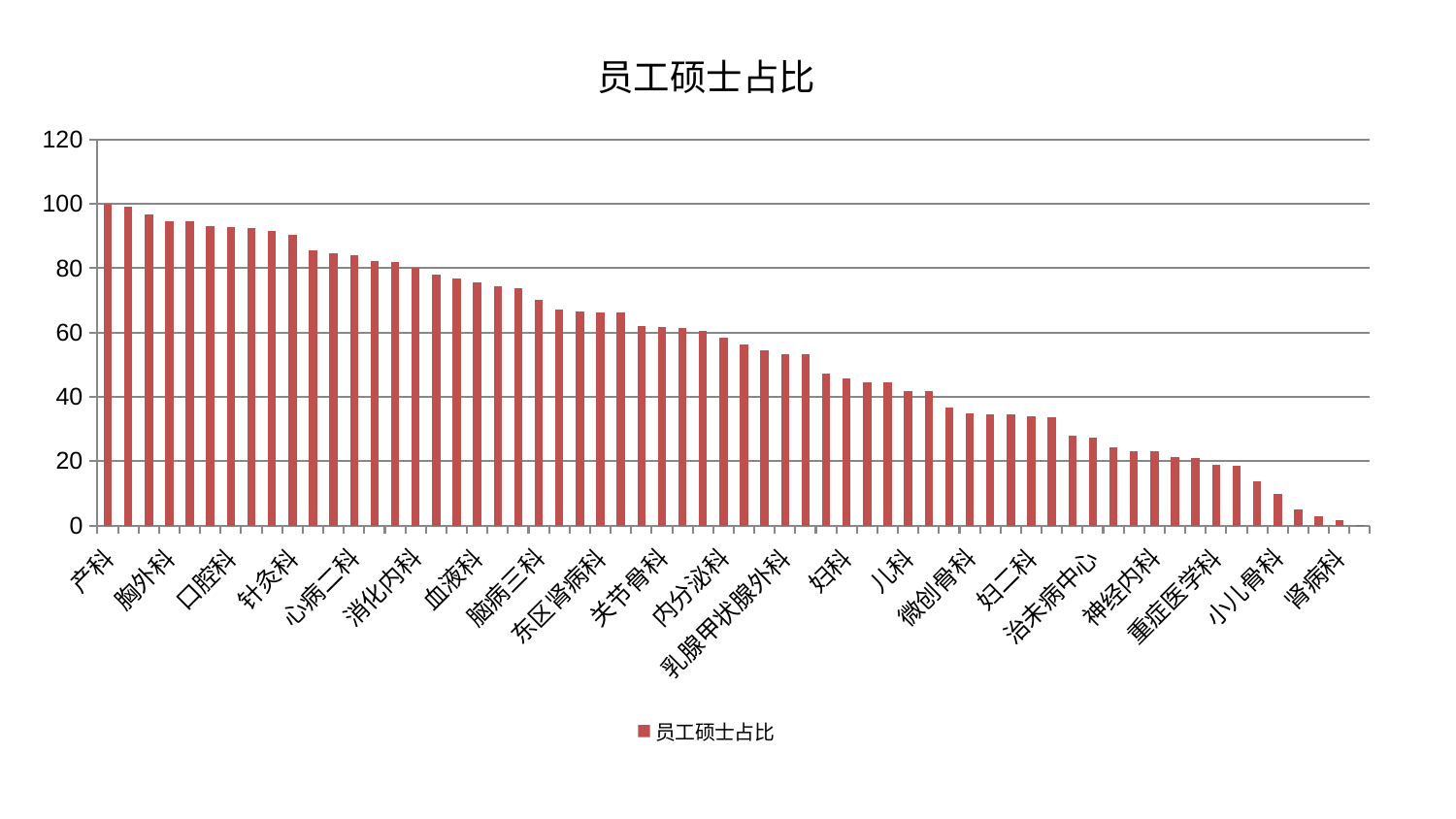

### Chart: 员工硕士占比

| Category | 员工硕士占比 |
|---|---|
| 产科 | 99.99999999999999 |
| 肿瘤内科 | 99.24931587850956 |
| 老年医学科 | 96.6356626162666 |
| 胸外科 | 94.67609065871723 |
| 心病四科 | 94.67043603754529 |
| 中医经典科 | 93.21434699498091 |
| 口腔科 | 92.70431648529305 |
| 康复科 | 92.64113265031094 |
| 妇科妇二科合并 | 91.68930685388003 |
| 针灸科 | 90.49789705568514 |
| 肝胆外科 | 85.4819865980212 |
| 肛肠科 | 84.51700587309466 |
| 心病二科 | 83.97556124997512 |
| 神经外科 | 82.25349245578525 |
| 中医外治中心 | 81.99549551111532 |
| 消化内科 | 80.02409374795056 |
| 肾脏内科 | 78.1407929775393 |
| 呼吸内科 | 76.73269946668509 |
| 血液科 | 75.53330506773375 |
| 肝病科 | 74.45737855122906 |
| 美容皮肤科 | 73.85369641732488 |
| 脑病三科 | 70.08624253965868 |
| 脑病二科 | 67.24598929755078 |
| 眼科 | 66.4621851197844 |
| 东区肾病科 | 66.17690067380902 |
| 心病三科 | 66.1126059528434 |
| 创伤骨科 | 62.09997634060577 |
| 关节骨科 | 61.66657569888877 |
| 骨科 | 61.458734377748875 |
| 推拿科 | 60.655510417821134 |
| 内分泌科 | 58.53038293625906 |
| 心病一科 | 56.16305744952323 |
| 医院 | 54.49630140360784 |
| 乳腺甲状腺外科 | 53.32088841269629 |
| 小儿推拿科 | 53.29310981202608 |
| 皮肤科 | 47.17328388342946 |
| 妇科 | 45.80862534782912 |
| 普通外科 | 44.55962377399132 |
| 泌尿外科 | 44.50555593907163 |
| 儿科 | 41.88817712114766 |
| 周围血管科 | 41.812798031612665 |
| 身心医学科 | 36.74134972948521 |
| 微创骨科 | 34.71645034553775 |
| 耳鼻喉科 | 34.67012667175897 |
| 运动损伤骨科 | 34.54033032254937 |
| 妇二科 | 34.0054987747528 |
| 西区重症医学科 | 33.56955803071815 |
| 脾胃病科 | 27.928069318042517 |
| 治未病中心 | 27.32771010012014 |
| 男科 | 24.152059547711858 |
| 显微骨科 | 23.147826154688122 |
| 神经内科 | 23.04138675449569 |
| 脑病一科 | 21.34544718056704 |
| 脊柱骨科 | 21.019813541203174 |
| 重症医学科 | 18.757049007842287 |
| 东区重症医学科 | 18.652207859292975 |
| 心血管内科 | 13.842057403120018 |
| 小儿骨科 | 9.877836937020515 |
| 综合内科 | 4.8445683469240945 |
| 风湿病科 | 2.892553935872593 |
| 肾病科 | 1.5258712354732749 |
| 脾胃科消化科合并 | 0.2424931976771402 |
78